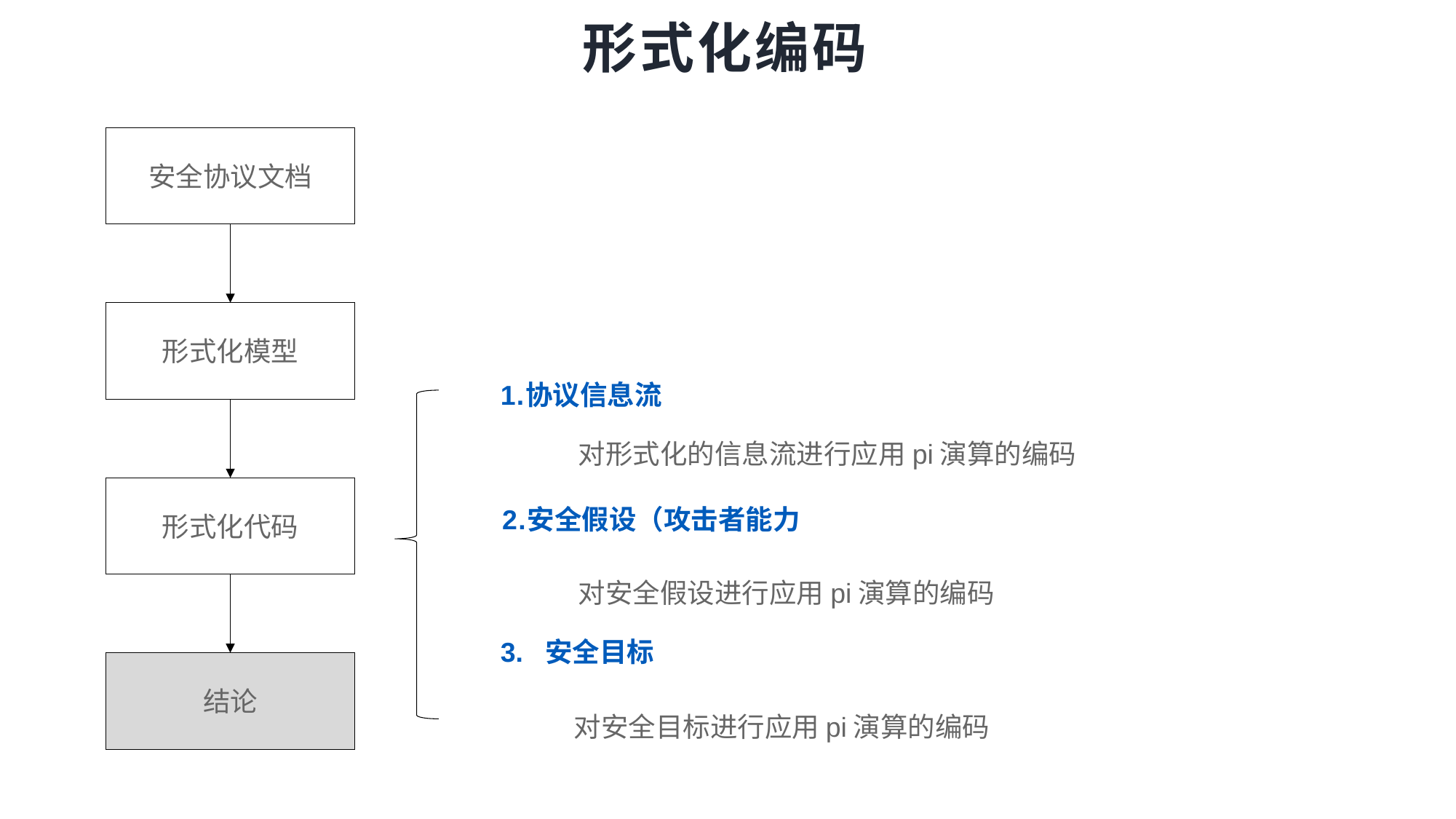

# 形式化编码
安全协议文档
形式化模型
协议信息流

      对形式化的信息流进行应用pi演算的编码
形式化代码
安全假设（攻击者能力
      对安全假设进行应用pi演算的编码
3.  安全目标

结论
      对安全目标进行应用pi演算的编码